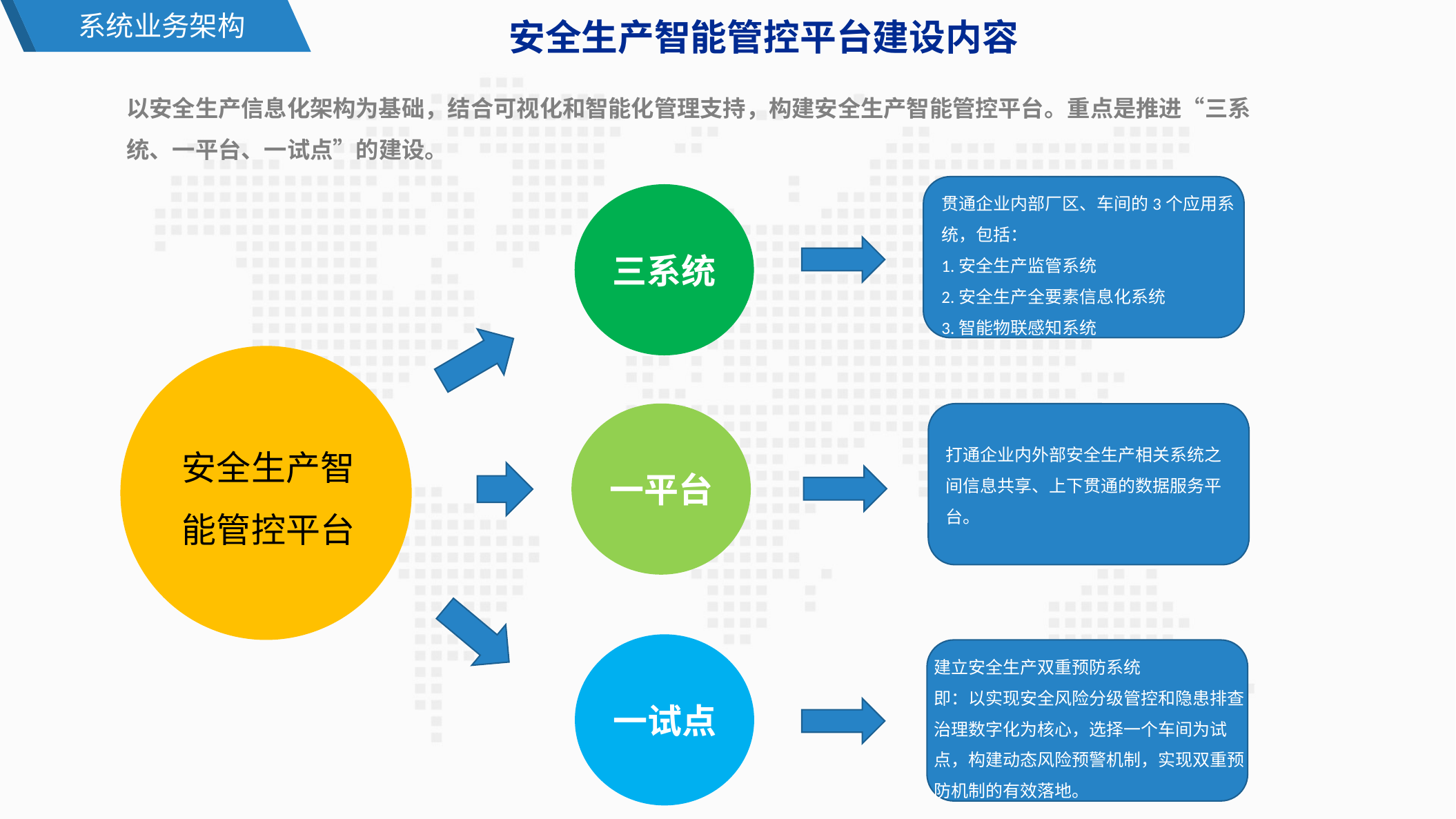

系统业务架构
安全生产智能管控平台建设内容
以安全生产信息化架构为基础，结合可视化和智能化管理支持，构建安全生产智能管控平台。重点是推进“三系统、一平台、一试点”的建设。

贯通企业内部厂区、车间的3个应用系统，包括：
1.安全生产监管系统
2.安全生产全要素信息化系统
3.智能物联感知系统

三系统

安全生产智能管控平台

一平台

打通企业内外部安全生产相关系统之间信息共享、上下贯通的数据服务平台。

一试点

建立安全生产双重预防系统
即：以实现安全风险分级管控和隐患排查治理数字化为核心，选择一个车间为试点，构建动态风险预警机制，实现双重预防机制的有效落地。